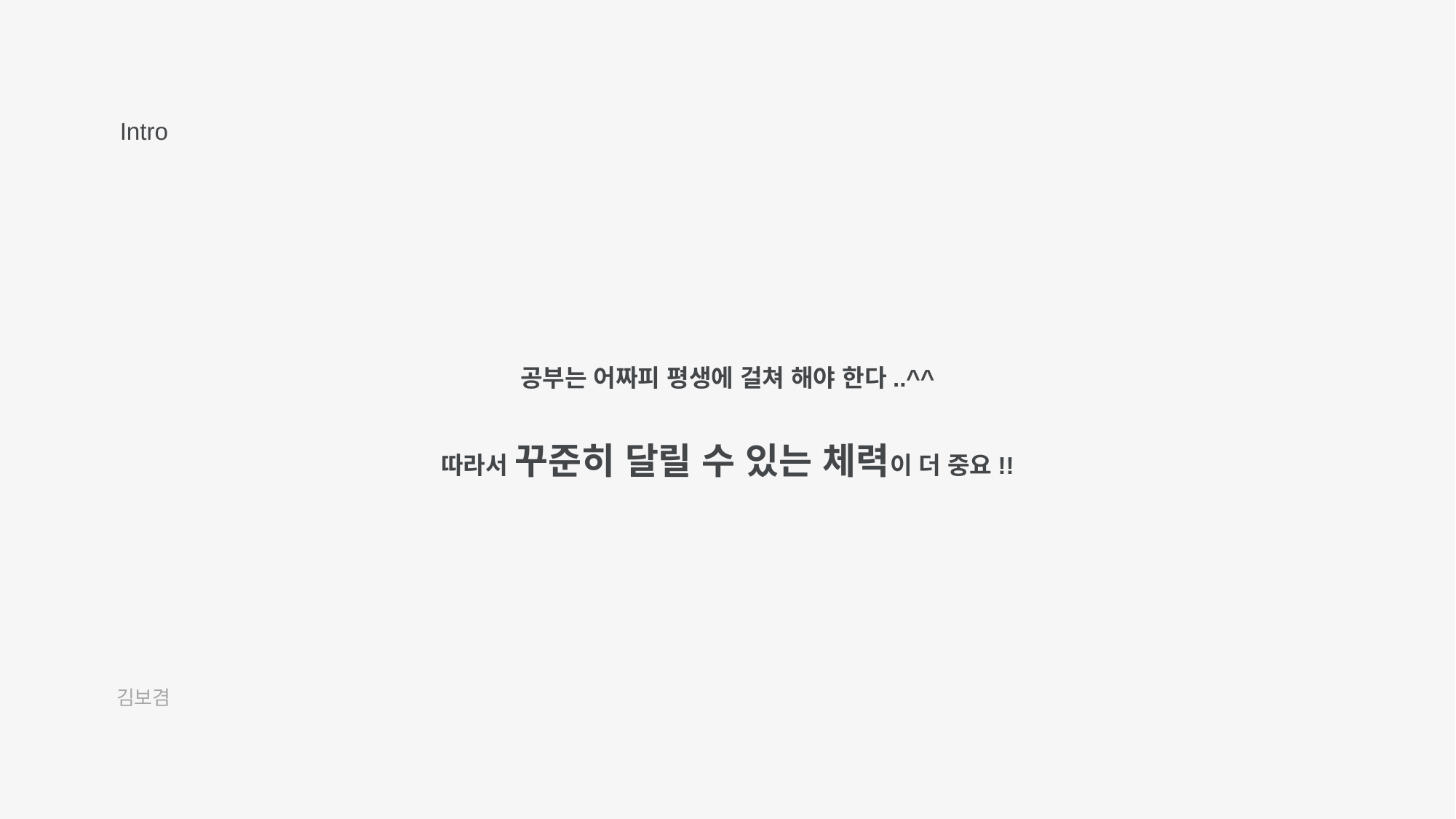

Intro
공부는 어짜피 평생에 걸쳐 해야 한다..^^
따라서 꾸준히 달릴 수 있는 체력이 더 중요!!
김보겸